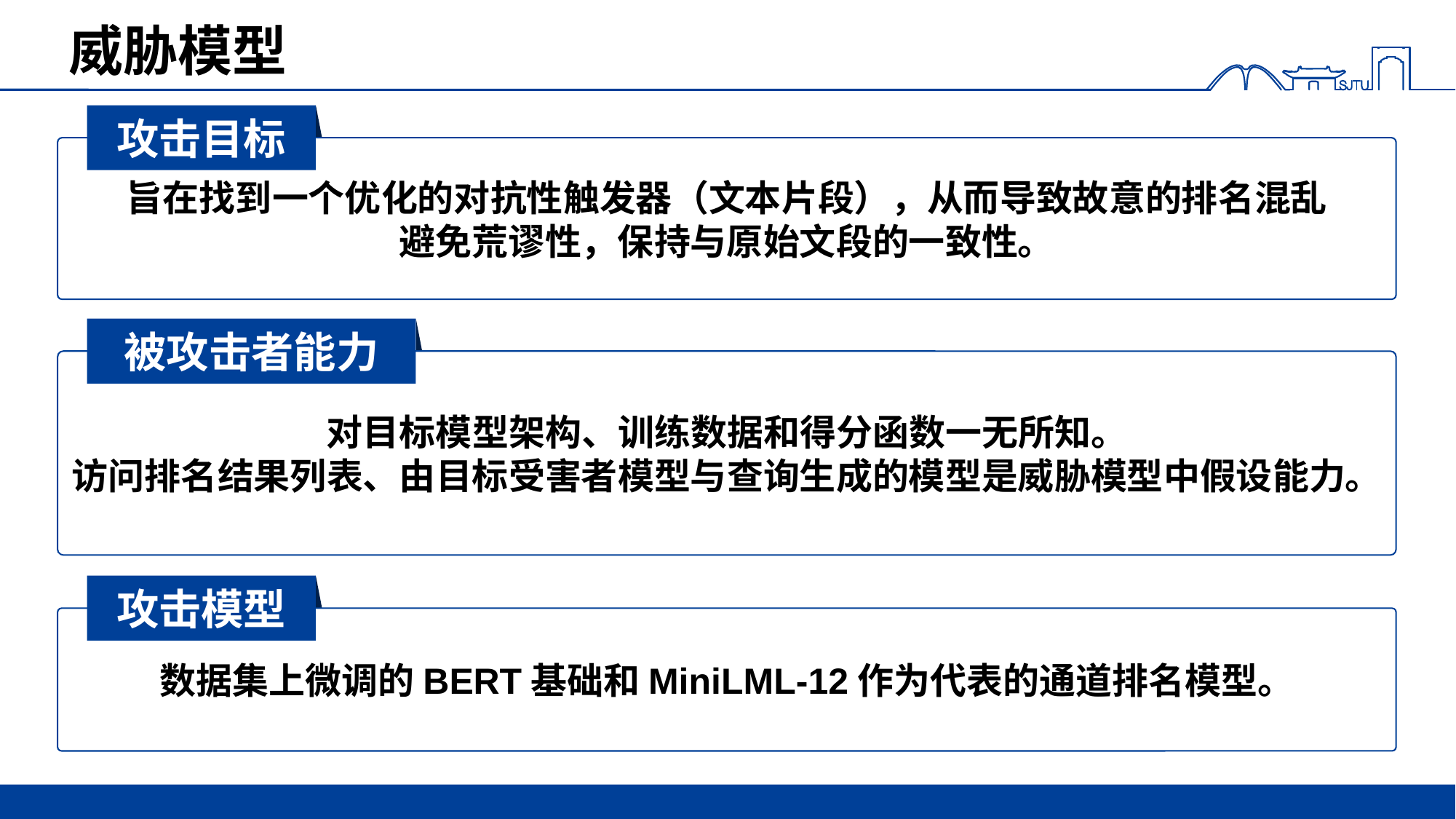

# 威胁模型
攻击目标

旨在找到一个优化的对抗性触发器（文本片段），从而导致故意的排名混乱
避免荒谬性，保持与原始文段的一致性。

被攻击者能力
对目标模型架构、训练数据和得分函数一无所知。
访问排名结果列表、由目标受害者模型与查询生成的模型是威胁模型中假设能力。
攻击模型

数据集上微调的BERT基础和MiniLML-12作为代表的通道排名模型。
5